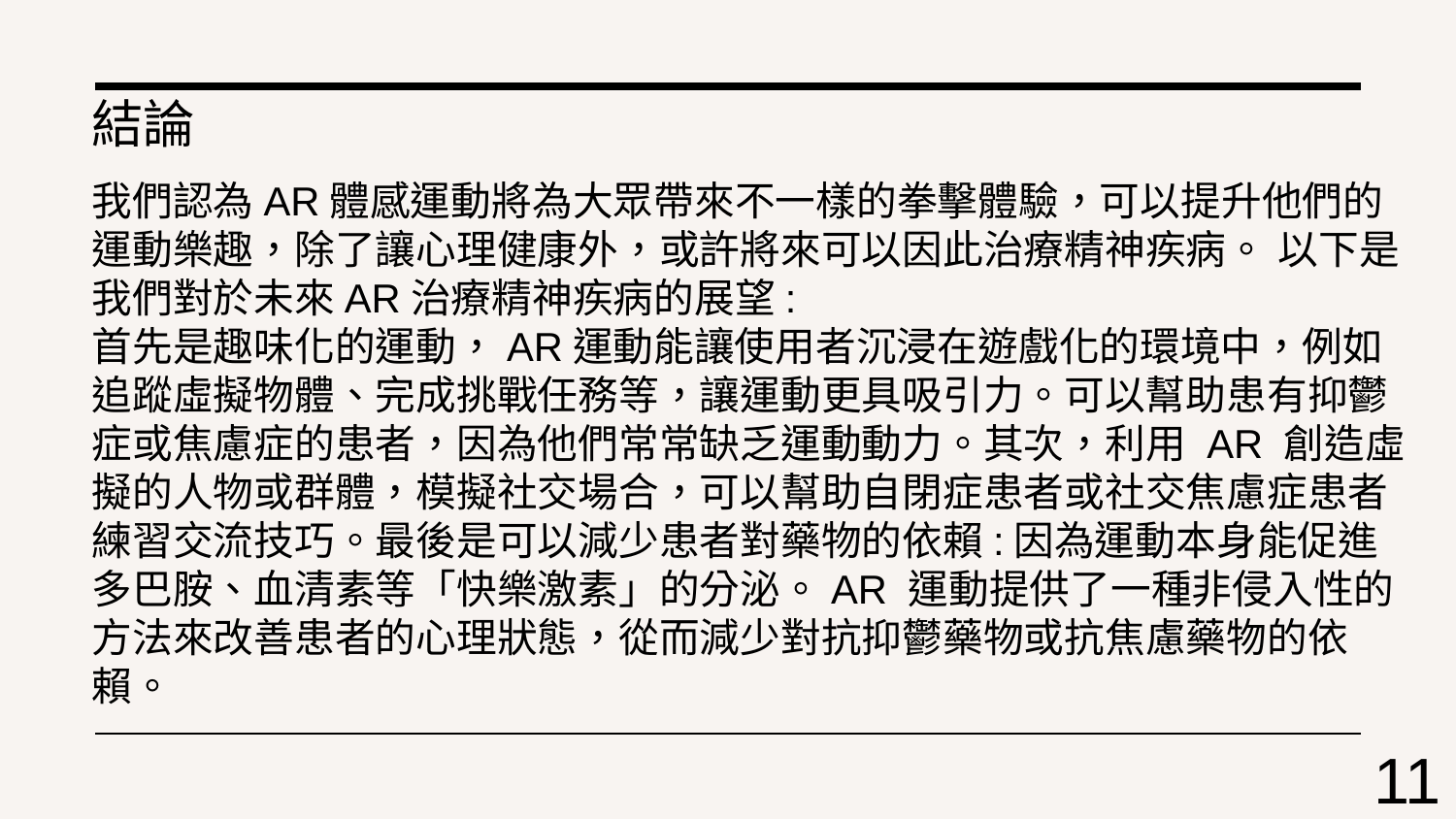

# 結論
我們認為AR體感運動將為大眾帶來不一樣的拳擊體驗，可以提升他們的運動樂趣，除了讓心理健康外，或許將來可以因此治療精神疾病。 以下是我們對於未來AR治療精神疾病的展望:
首先是趣味化的運動，AR運動能讓使用者沉浸在遊戲化的環境中，例如追蹤虛擬物體、完成挑戰任務等，讓運動更具吸引力。可以幫助患有抑鬱症或焦慮症的患者，因為他們常常缺乏運動動力。其次，利用 AR 創造虛擬的人物或群體，模擬社交場合，可以幫助自閉症患者或社交焦慮症患者練習交流技巧。最後是可以減少患者對藥物的依賴:因為運動本身能促進多巴胺、血清素等「快樂激素」的分泌。AR 運動提供了一種非侵入性的方法來改善患者的心理狀態，從而減少對抗抑鬱藥物或抗焦慮藥物的依賴。

11